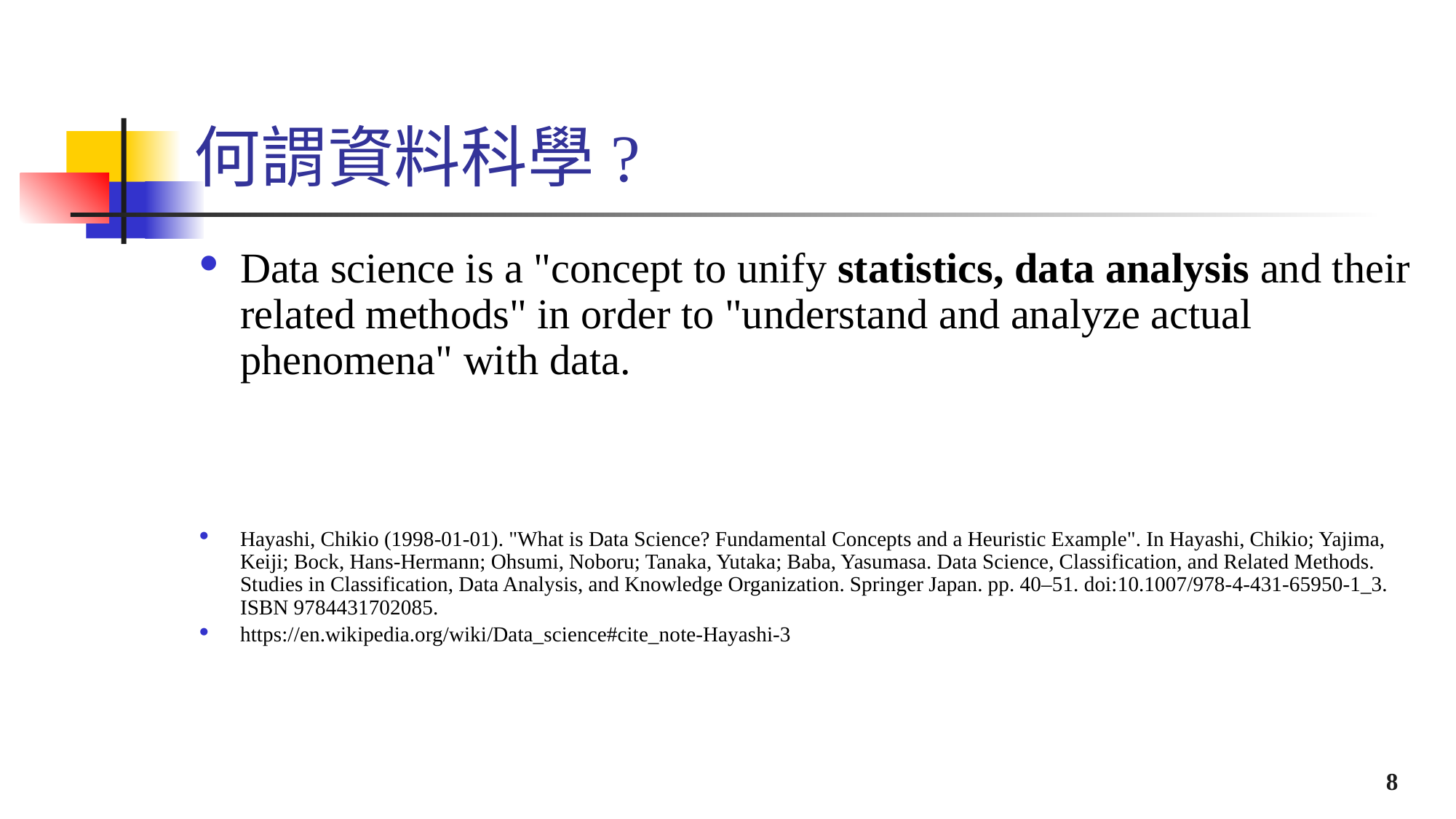

# 何謂資料科學?
Data science is a "concept to unify statistics, data analysis and their related methods" in order to "understand and analyze actual phenomena" with data.

Hayashi, Chikio (1998-01-01). "What is Data Science? Fundamental Concepts and a Heuristic Example". In Hayashi, Chikio; Yajima, Keiji; Bock, Hans-Hermann; Ohsumi, Noboru; Tanaka, Yutaka; Baba, Yasumasa. Data Science, Classification, and Related Methods. Studies in Classification, Data Analysis, and Knowledge Organization. Springer Japan. pp. 40–51. doi:10.1007/978-4-431-65950-1_3. ISBN 9784431702085.
https://en.wikipedia.org/wiki/Data_science#cite_note-Hayashi-3

8